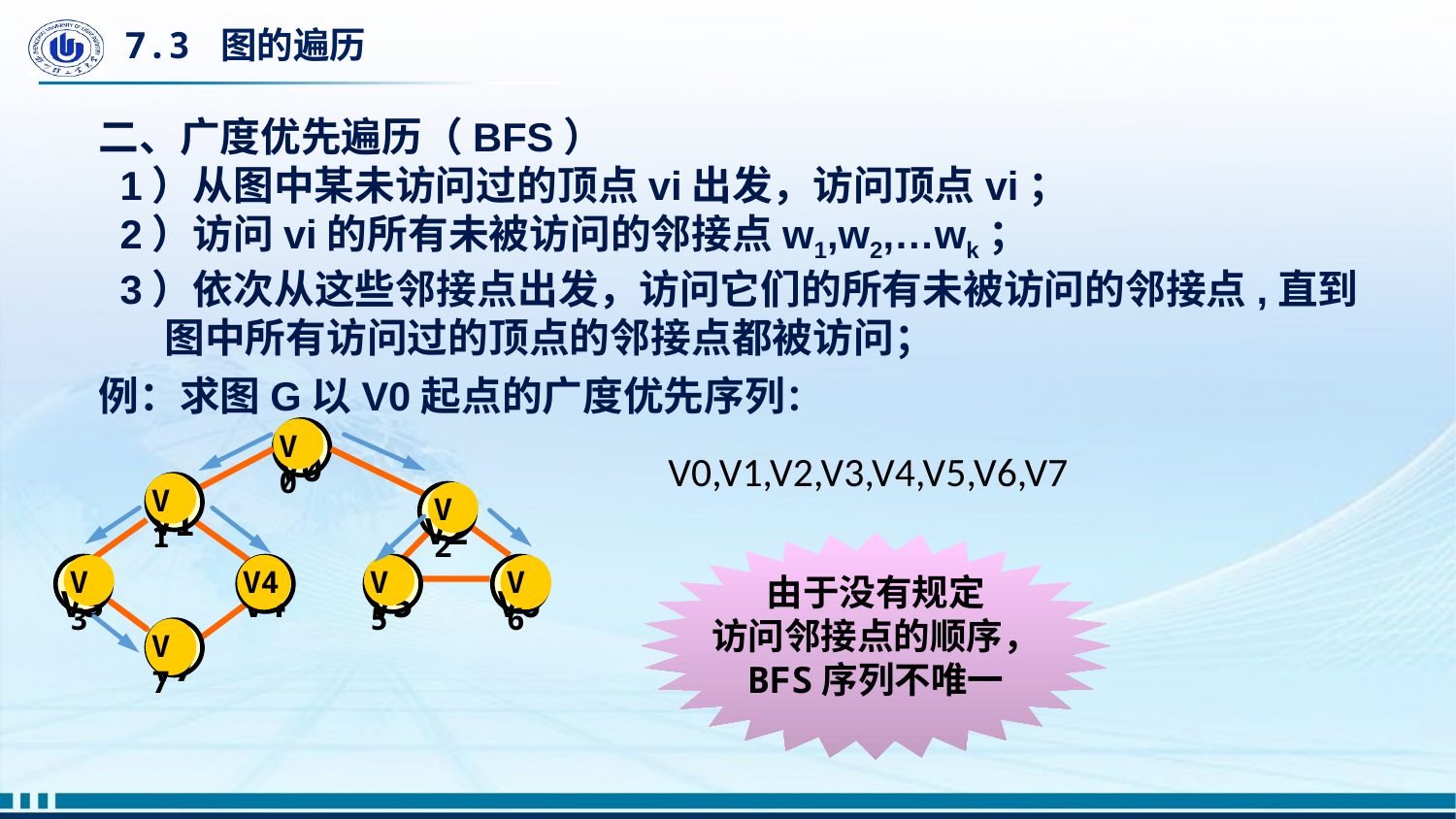

# 7.3 图的遍历
二、广度优先遍历（BFS）
1）从图中某未访问过的顶点vi出发，访问顶点vi；
2）访问vi的所有未被访问的邻接点w1,w2,…wk；
3）依次从这些邻接点出发，访问它们的所有未被访问的邻接点,直到     图中所有访问过的顶点的邻接点都被访问；
例：求图G以V0起点的广度优先序列：

 V0

V0

 V1

V1

 V2

V2

V4

 V3

V3

 V4

 V5

V5

 V6

V6

 V7

V7

V0,V1,V2,V3,V4,V5,V6,V7

由于没有规定
访问邻接点的顺序，
BFS序列不唯一